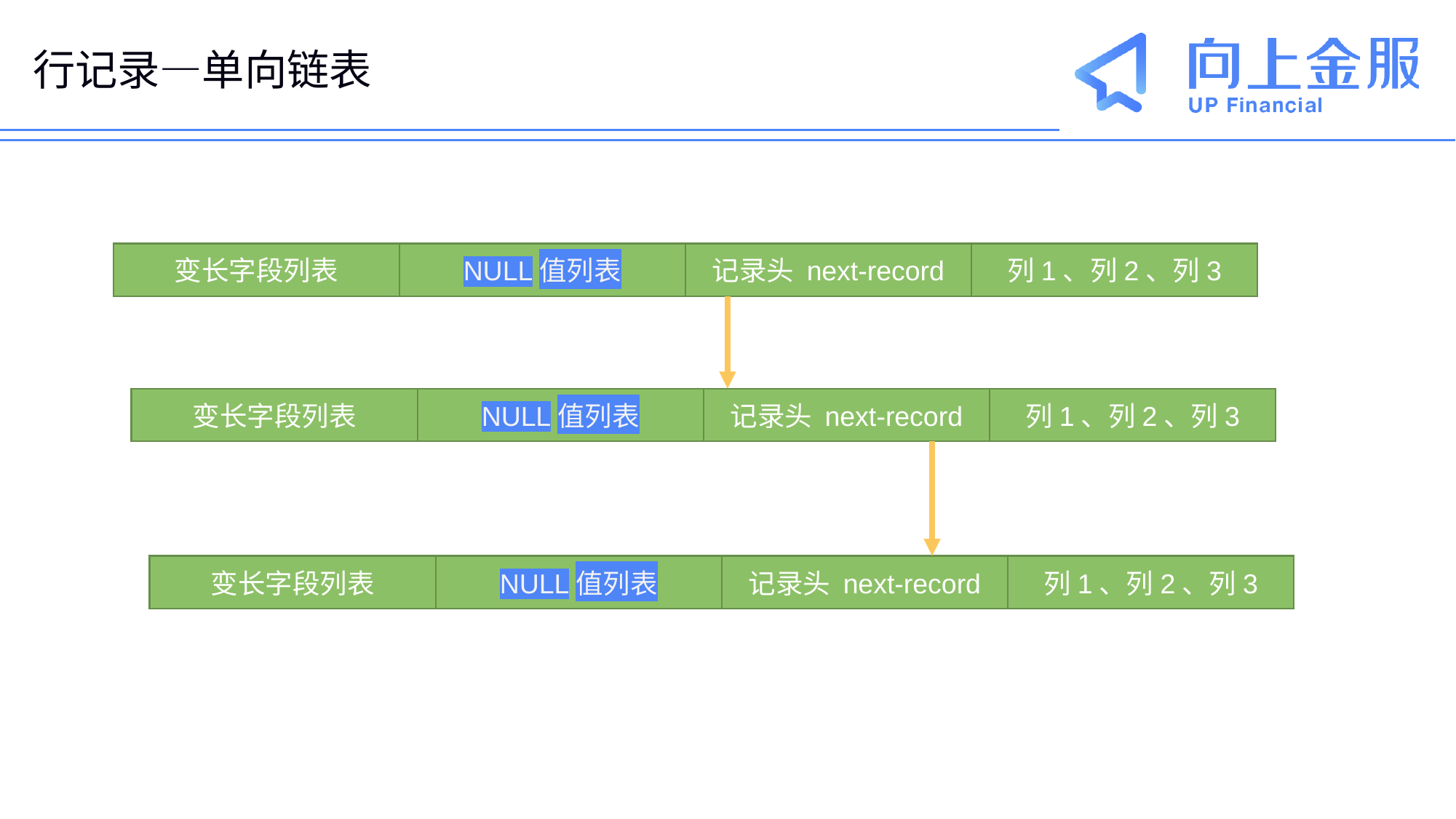

延迟符
# 行记录—单向链表
记录头 next-record
变长字段列表
列1、列2、列3
NULL值列表
记录头 next-record
变长字段列表
列1、列2、列3
NULL值列表
记录头 next-record
变长字段列表
列1、列2、列3
NULL值列表